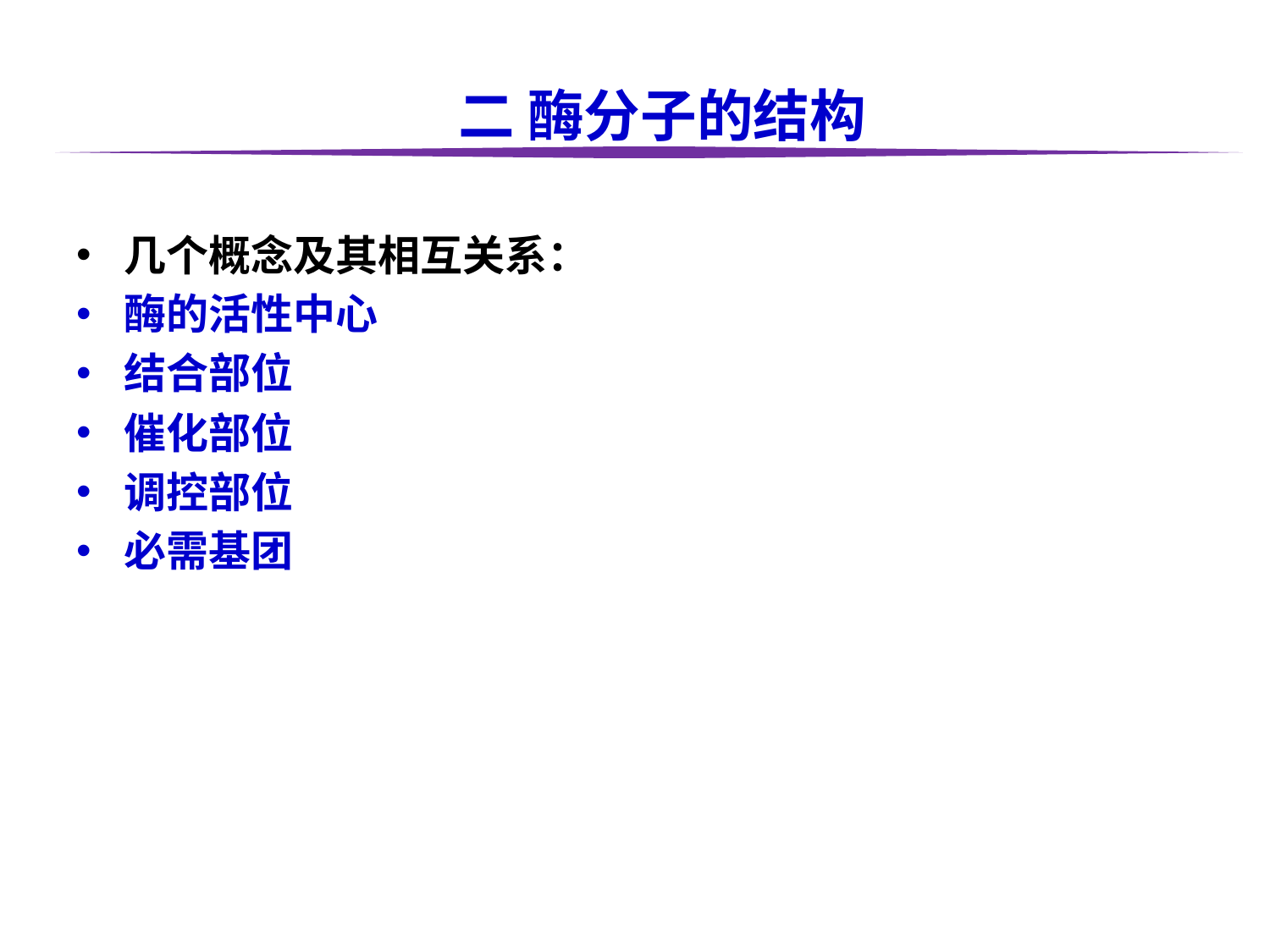

二 酶分子的结构
几个概念及其相互关系：
酶的活性中心
结合部位
催化部位
调控部位
必需基团